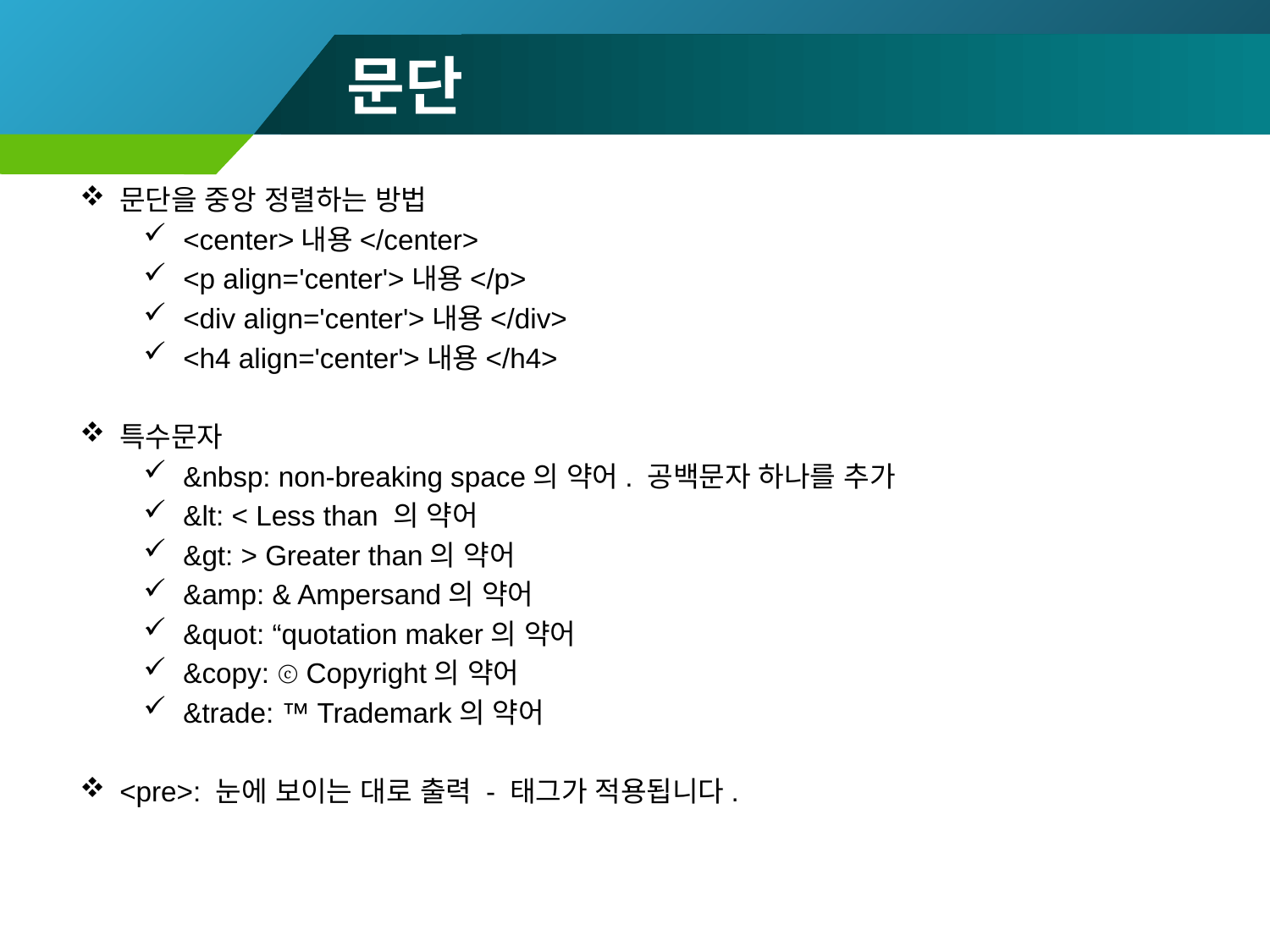

# 문단
문단을 중앙 정렬하는 방법
<center>내용</center>
<p align='center'>내용</p>
<div align='center'>내용</div>
<h4 align='center'>내용</h4>

특수문자
&nbsp: non-breaking space의 약어. 공백문자 하나를 추가
&lt: < Less than 의 약어
&gt: > Greater than의 약어
&amp: & Ampersand의 약어
&quot: “quotation maker의 약어
&copy: ⓒ Copyright의 약어
&trade: ™ Trademark의 약어

<pre>: 눈에 보이는 대로 출력 - 태그가 적용됩니다.